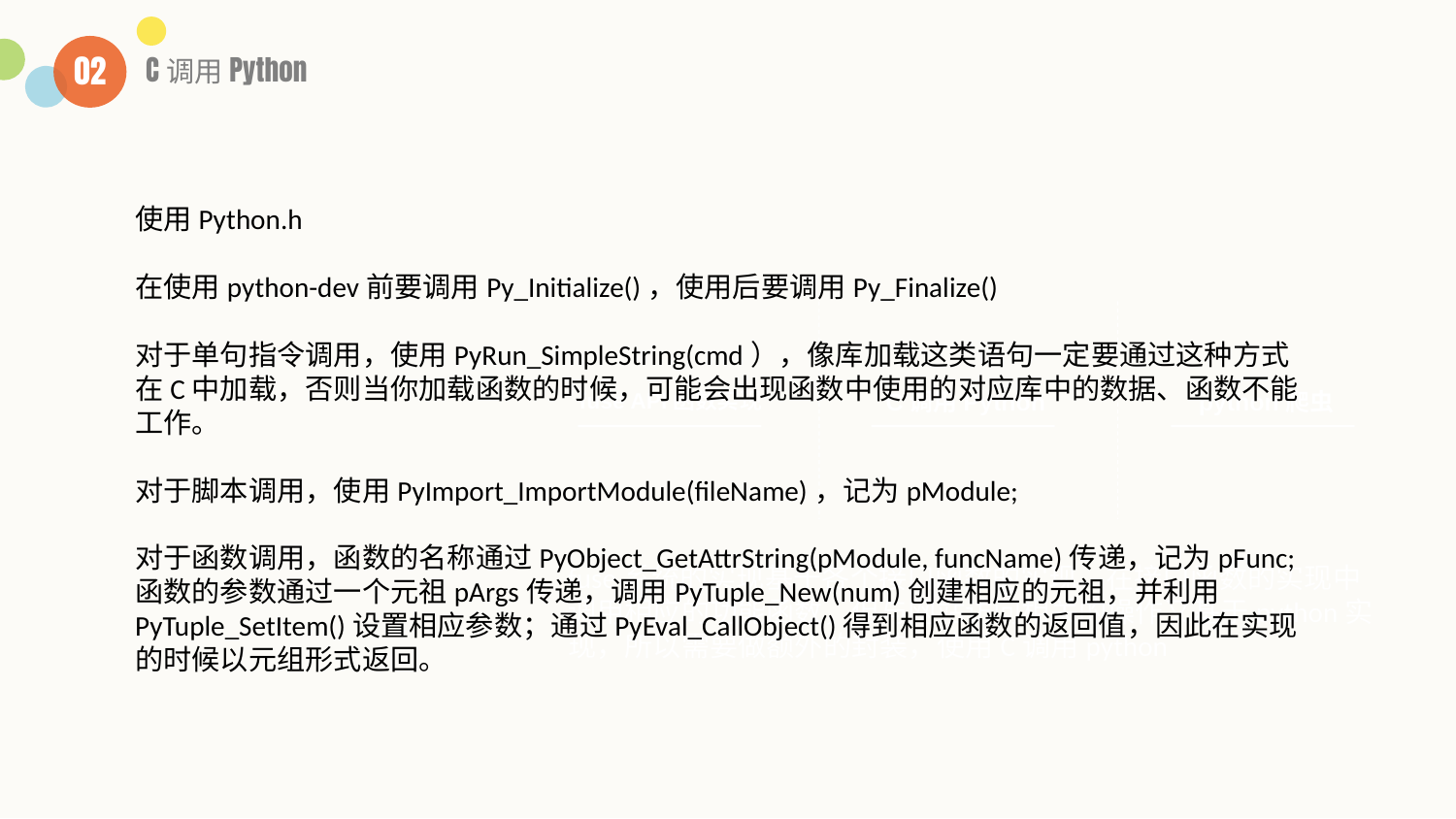

02
C调用Python

使用Python.h

在使用python-dev前要调用Py_Initialize()，使用后要调用Py_Finalize()

对于单句指令调用，使用PyRun_SimpleString(cmd），像库加载这类语句一定要通过这种方式在C中加载，否则当你加载函数的时候，可能会出现函数中使用的对应库中的数据、函数不能工作。

对于脚本调用，使用PyImport_ImportModule(fileName)，记为pModule;

对于函数调用，函数的名称通过PyObject_GetAttrString(pModule, funcName)传递，记为pFunc;函数的参数通过一个元祖pArgs传递，调用PyTuple_New(num)创建相应的元祖，并利用PyTuple_SetItem()设置相应参数；通过PyEval_CallObject()得到相应函数的返回值，因此在实现的时候以元组形式返回。

fuse API函数实现
C调用Python
python爬虫

fuse系统的实现基于各个接口函数的实现，在接口函数的实现中调用相应的功能函数，但与网站访问相关的操作又基于python实现，所以需要做额外的封装，使用C调用python